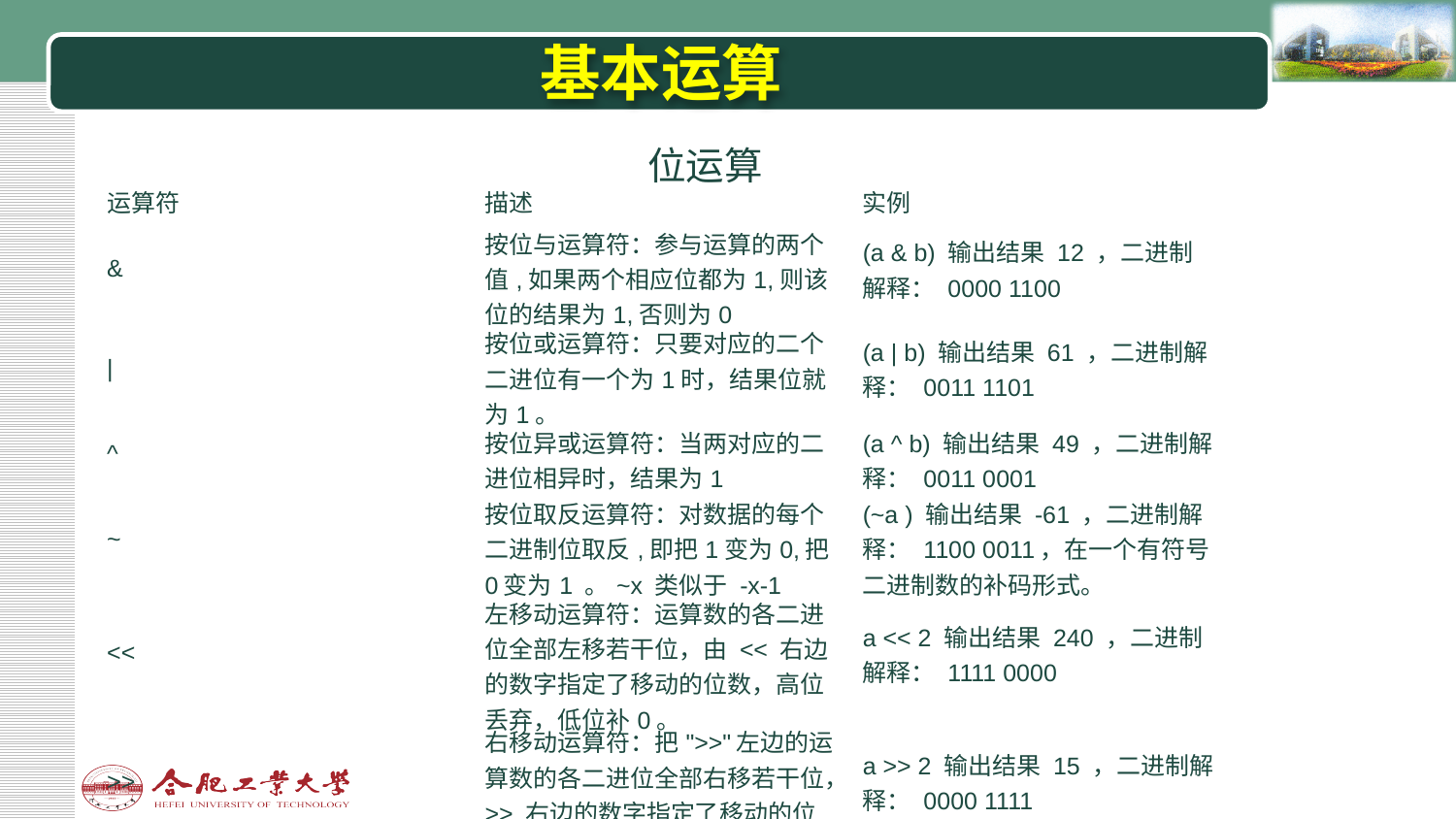

# 基本运算
位运算

| 运算符 | 描述 | 实例 |
| --- | --- | --- |
| & | 按位与运算符：参与运算的两个值,如果两个相应位都为1,则该位的结果为1,否则为0 | (a & b) 输出结果 12 ，二进制解释： 0000 1100 |
| | | 按位或运算符：只要对应的二个二进位有一个为1时，结果位就为1。 | (a | b) 输出结果 61 ，二进制解释： 0011 1101 |
| ^ | 按位异或运算符：当两对应的二进位相异时，结果为1 | (a ^ b) 输出结果 49 ，二进制解释： 0011 0001 |
| ~ | 按位取反运算符：对数据的每个二进制位取反,即把1变为0,把0变为1 。~x 类似于 -x-1 | (~a ) 输出结果 -61 ，二进制解释： 1100 0011，在一个有符号二进制数的补码形式。 |
| << | 左移动运算符：运算数的各二进位全部左移若干位，由 << 右边的数字指定了移动的位数，高位丢弃，低位补0。 | a << 2 输出结果 240 ，二进制解释： 1111 0000 |
| >> | 右移动运算符：把">>"左边的运算数的各二进位全部右移若干位，>> 右边的数字指定了移动的位数 | a >> 2 输出结果 15 ，二进制解释： 0000 1111 |